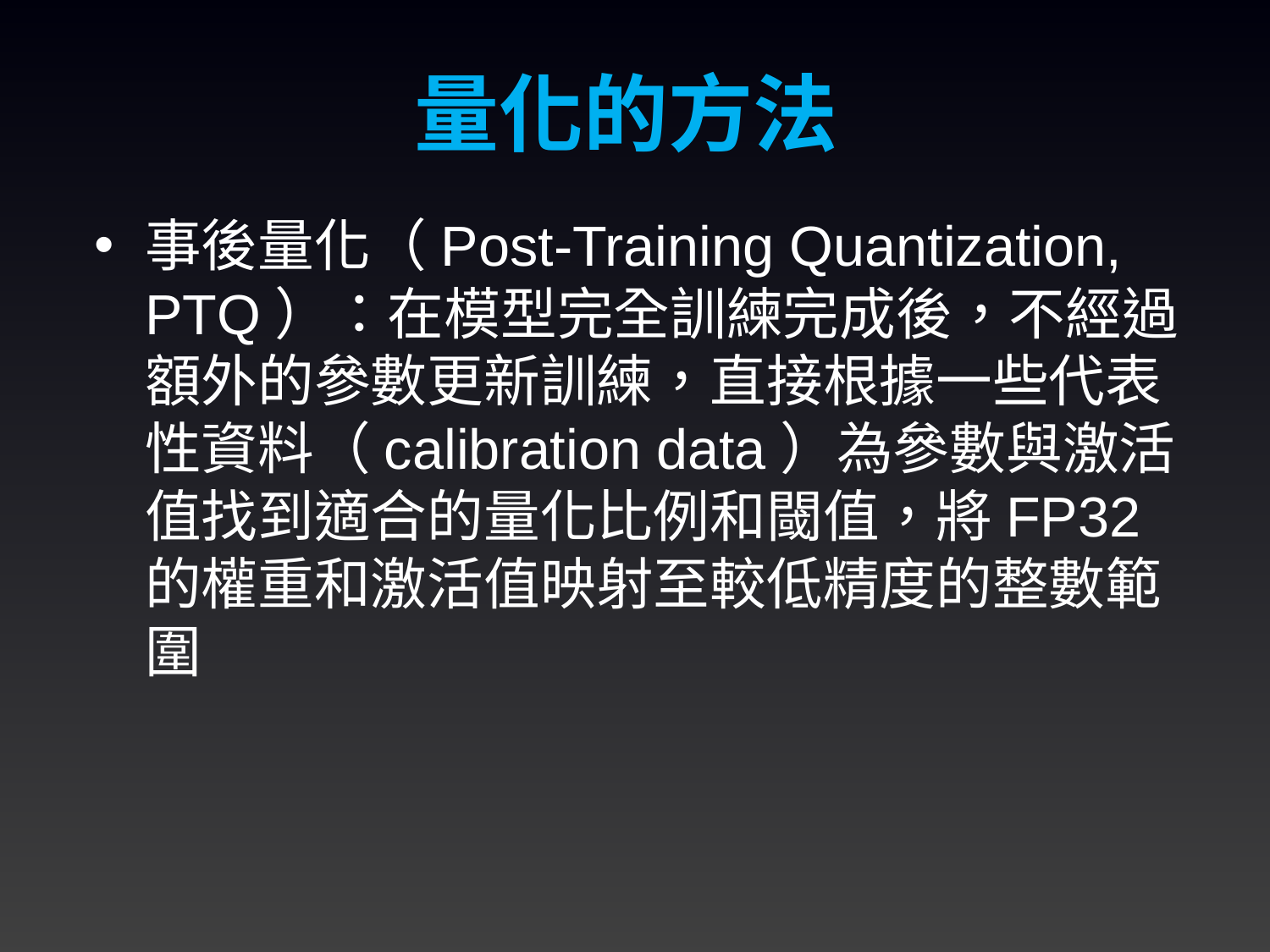

量化的方法
事後量化（Post-Training Quantization, PTQ）：在模型完全訓練完成後，不經過額外的參數更新訓練，直接根據一些代表性資料（calibration data）為參數與激活值找到適合的量化比例和閾值，將FP32的權重和激活值映射至較低精度的整數範圍